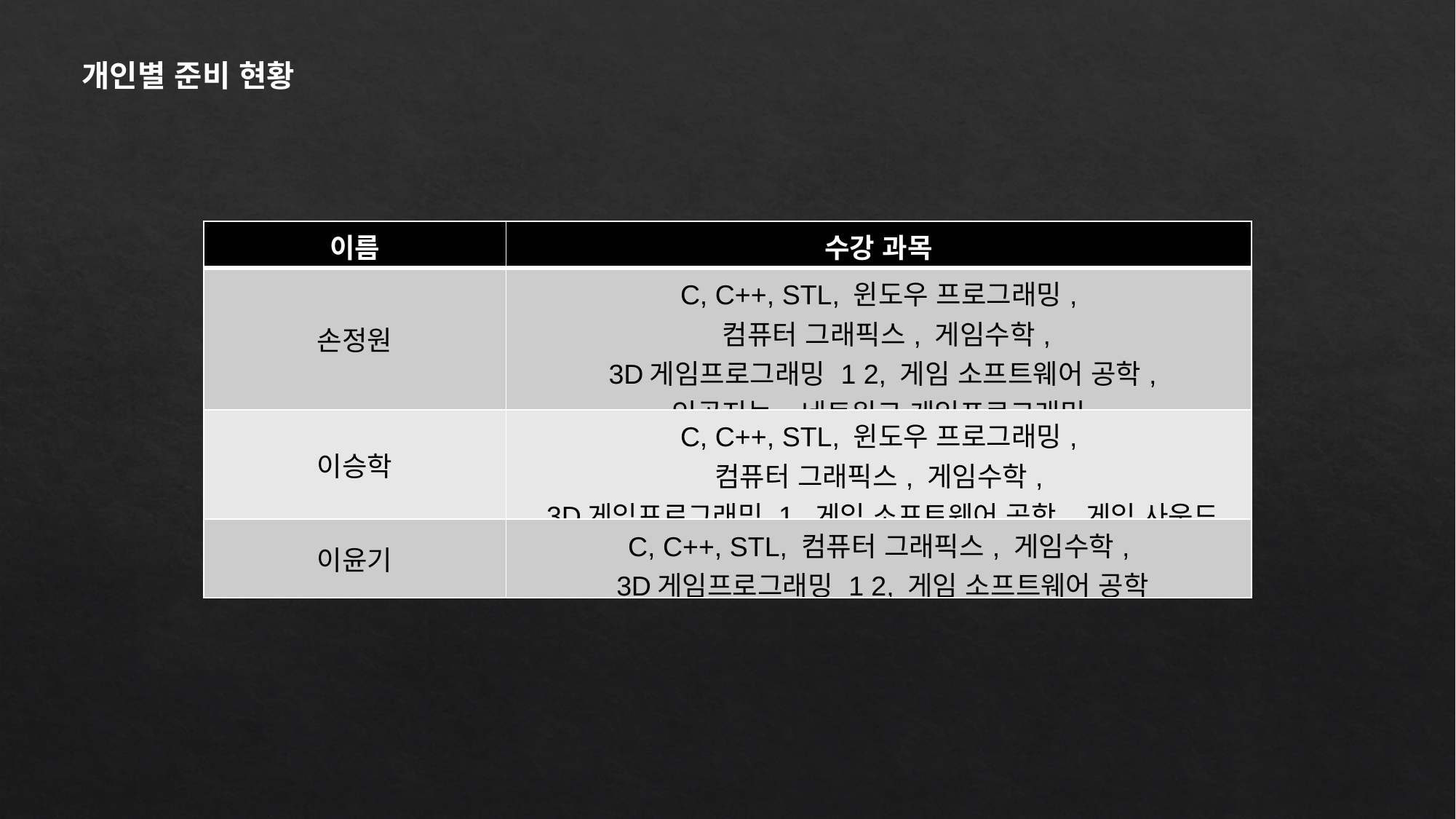

개인별 준비 현황
| 이름 | 수강 과목 |
| --- | --- |
| 손정원 | C, C++, STL, 윈도우 프로그래밍, 컴퓨터 그래픽스, 게임수학, 3D게임프로그래밍 1 2, 게임 소프트웨어 공학, 인공지능, 네트워크 게임프로그래밍 |
| 이승학 | C, C++, STL, 윈도우 프로그래밍, 컴퓨터 그래픽스, 게임수학, 3D게임프로그래밍 1, 게임 소프트웨어 공학, 게임 사운드 |
| 이윤기 | C, C++, STL, 컴퓨터 그래픽스, 게임수학, 3D게임프로그래밍 1 2, 게임 소프트웨어 공학 |